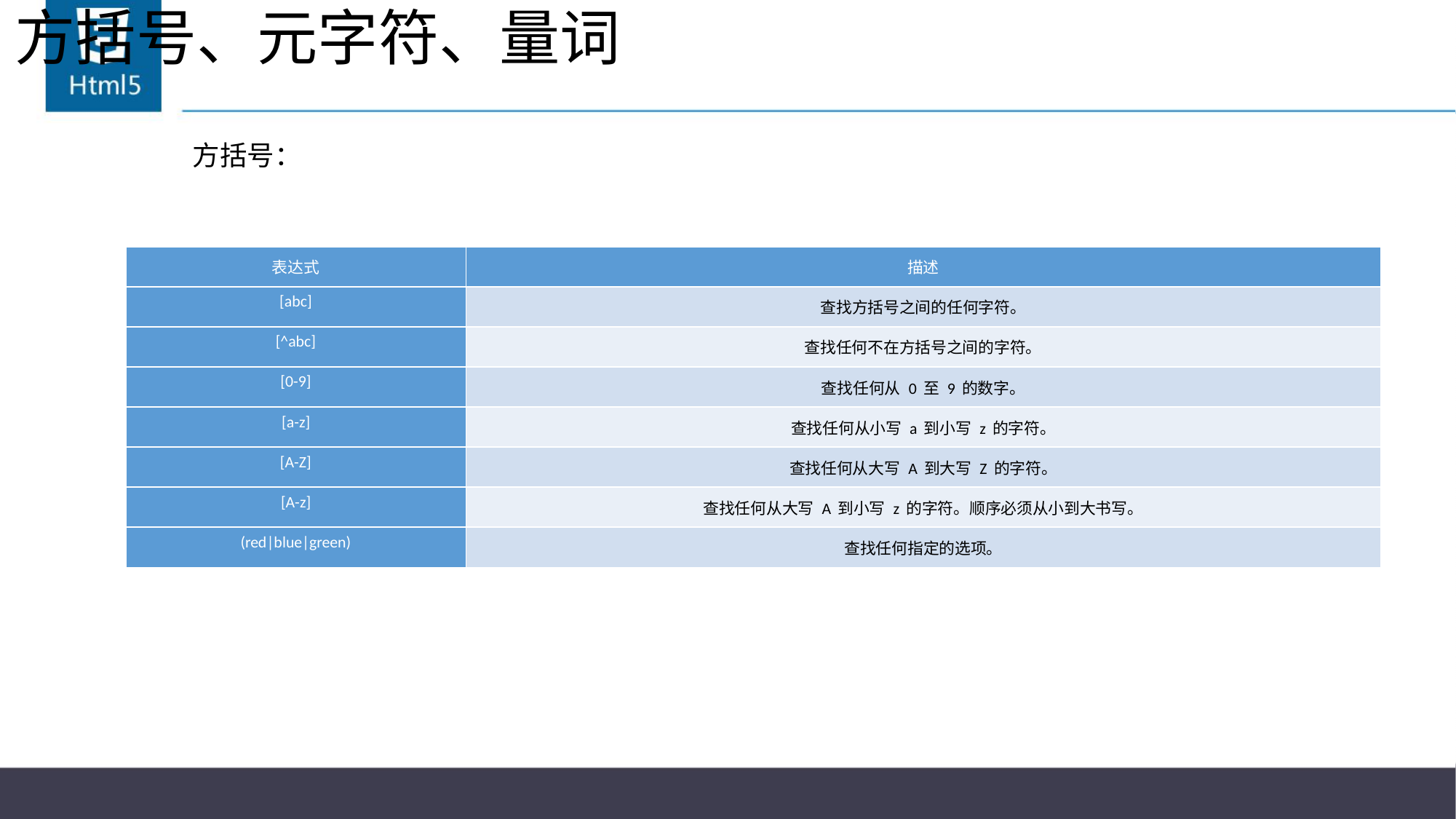

# 方括号、元字符、量词
方括号：
| 表达式 | 描述 |
| --- | --- |
| [abc] | 查找方括号之间的任何字符。 |
| [^abc] | 查找任何不在方括号之间的字符。 |
| [0-9] | 查找任何从 0 至 9 的数字。 |
| [a-z] | 查找任何从小写 a 到小写 z 的字符。 |
| [A-Z] | 查找任何从大写 A 到大写 Z 的字符。 |
| [A-z] | 查找任何从大写 A 到小写 z 的字符。顺序必须从小到大书写。 |
| (red|blue|green) | 查找任何指定的选项。 |